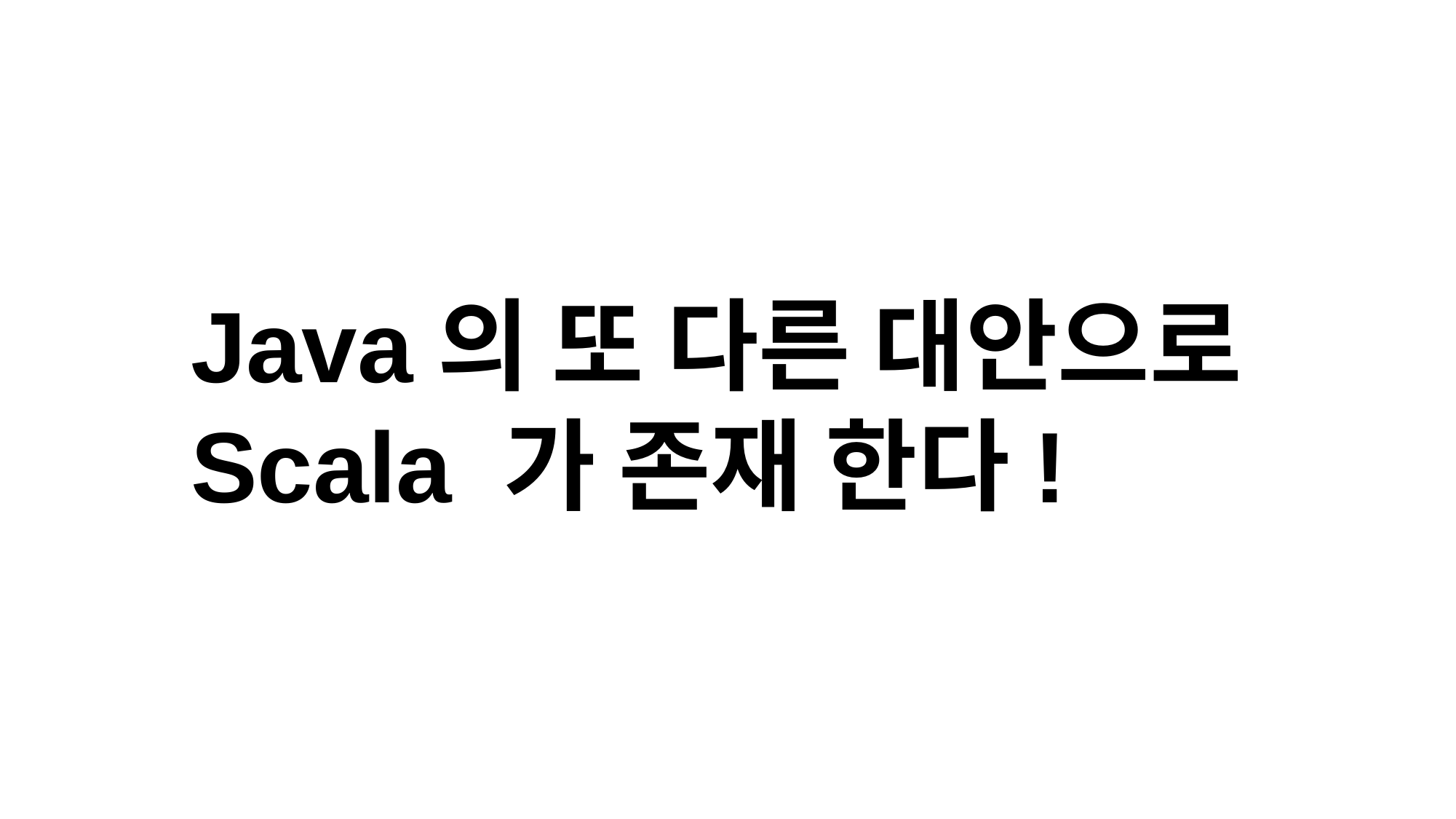

Java의 또 다른 대안으로
Scala 가 존재 한다!